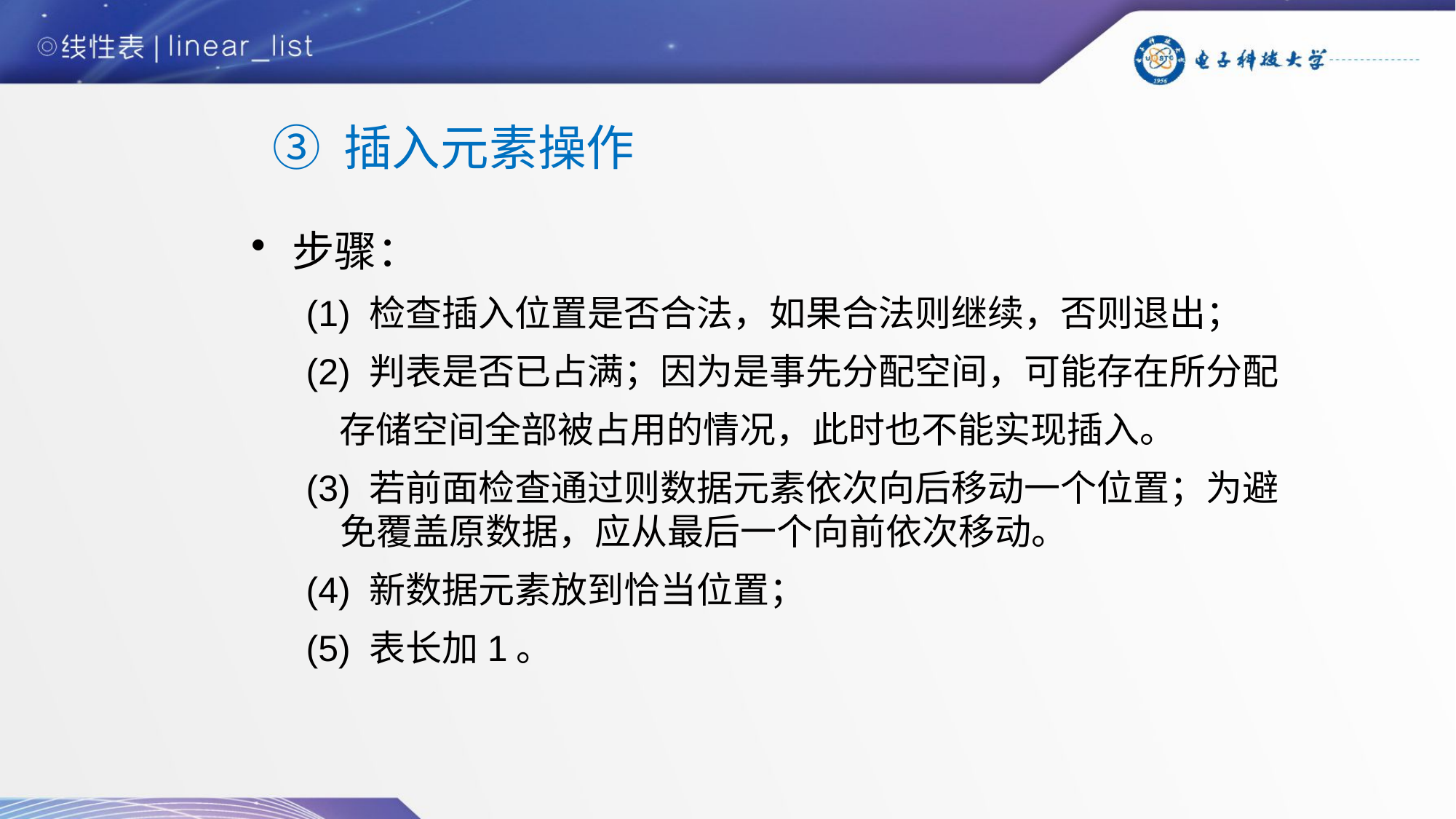

# ③ 插入元素操作
步骤：
(1) 检查插入位置是否合法，如果合法则继续，否则退出；
(2) 判表是否已占满；因为是事先分配空间，可能存在所分配
   存储空间全部被占用的情况，此时也不能实现插入。
(3) 若前面检查通过则数据元素依次向后移动一个位置；为避免覆盖原数据，应从最后一个向前依次移动。
(4) 新数据元素放到恰当位置；
(5) 表长加1。